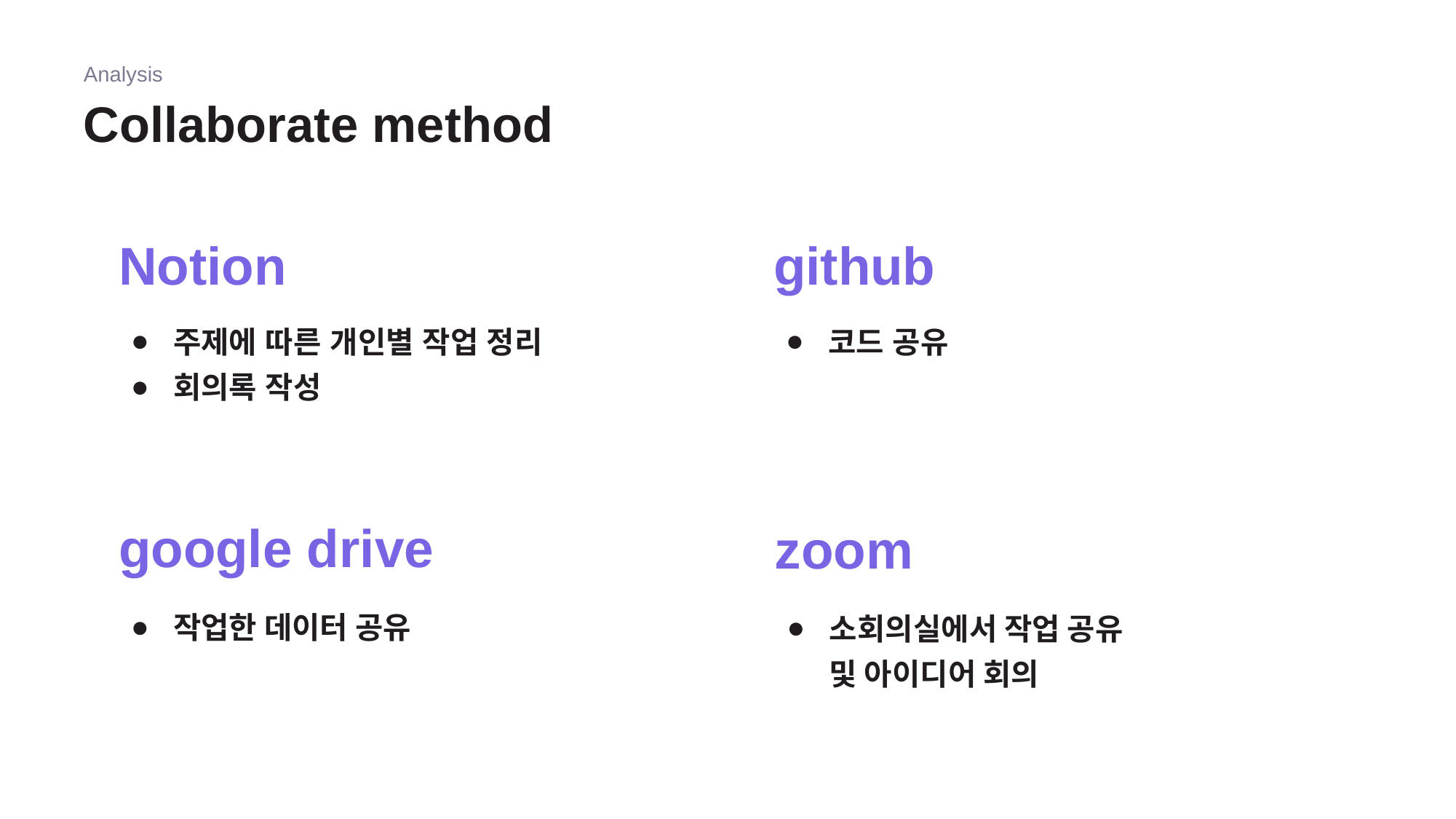

Analysis
# Collaborate method
Notion
github
주제에 따른 개인별 작업 정리
회의록 작성
코드 공유
google drive
zoom
작업한 데이터 공유
소회의실에서 작업 공유
및 아이디어 회의